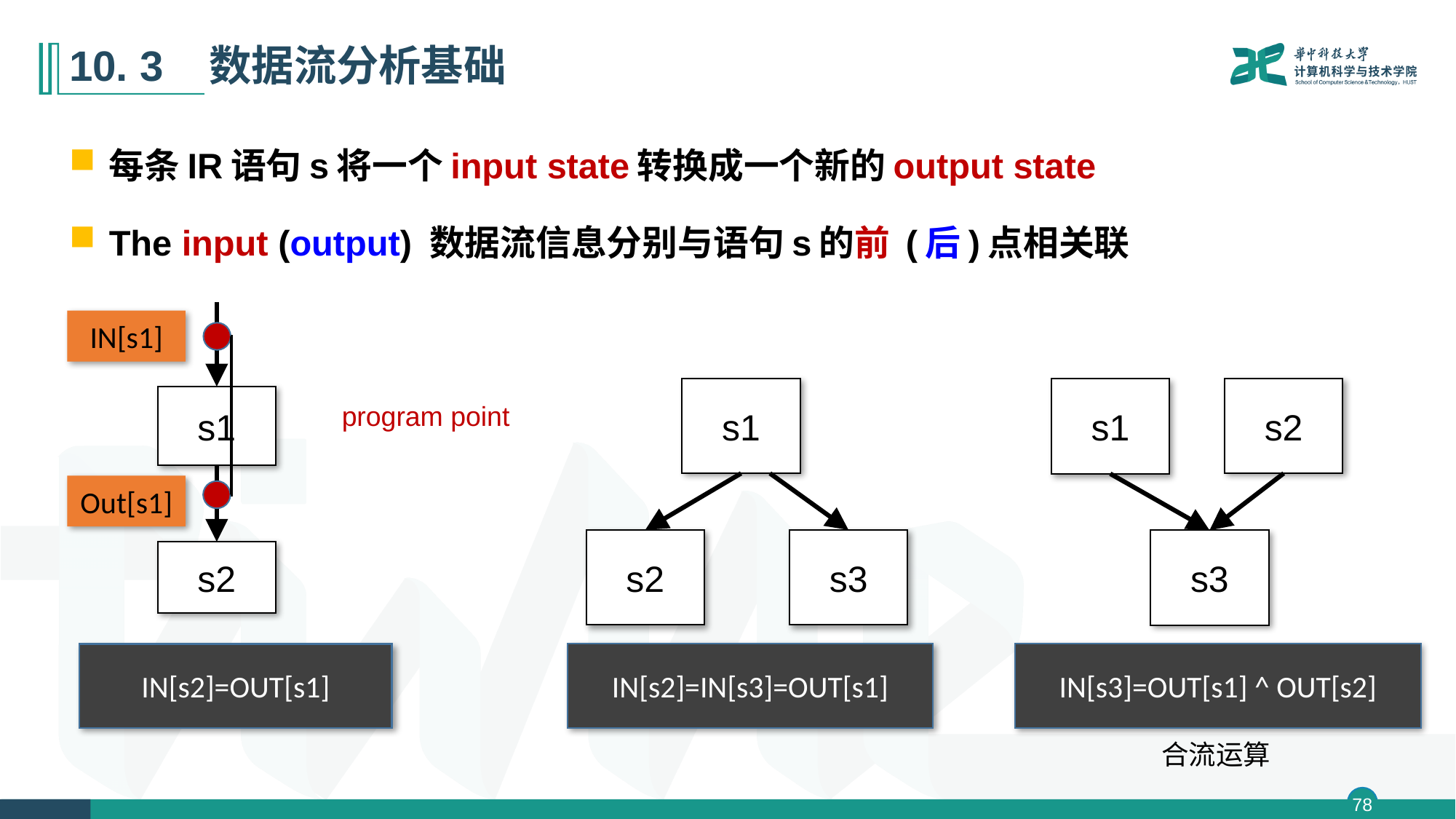

# 10. 3   数据流分析基础
每条IR语句s将一个input state转换成一个新的output state
The input (output) 数据流信息分别与语句s的前 (后)点相关联

IN[s1]

s1
s2
s1
s1
program point
Out[s1]

s2
s3
s3
s2
IN[s2]=IN[s3]=OUT[s1]
IN[s3]=OUT[s1] ^ OUT[s2]
IN[s2]=OUT[s1]
合流运算